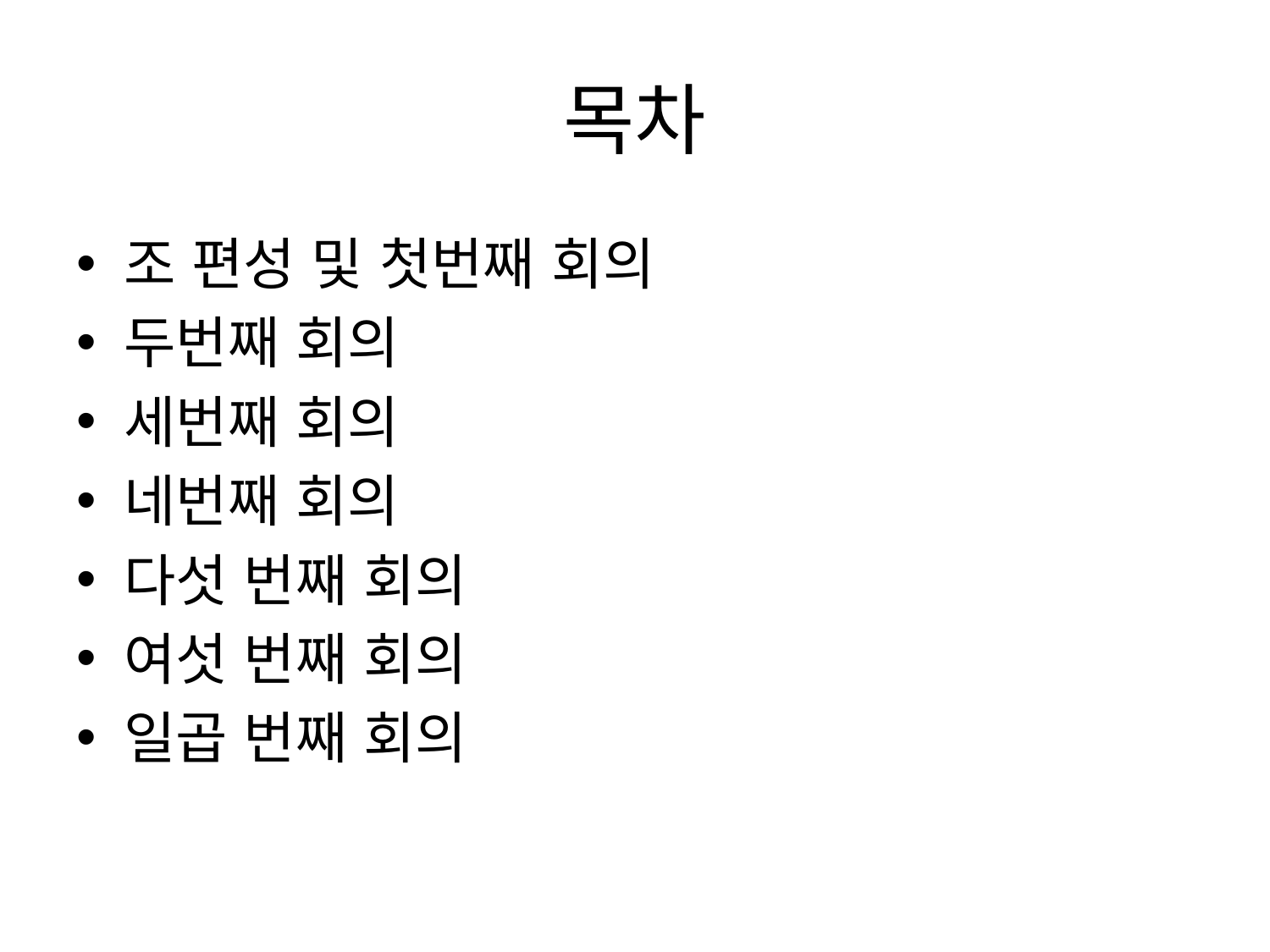

# 목차
조 편성 및 첫번째 회의
두번째 회의
세번째 회의
네번째 회의
다섯 번째 회의
여섯 번째 회의
일곱 번째 회의